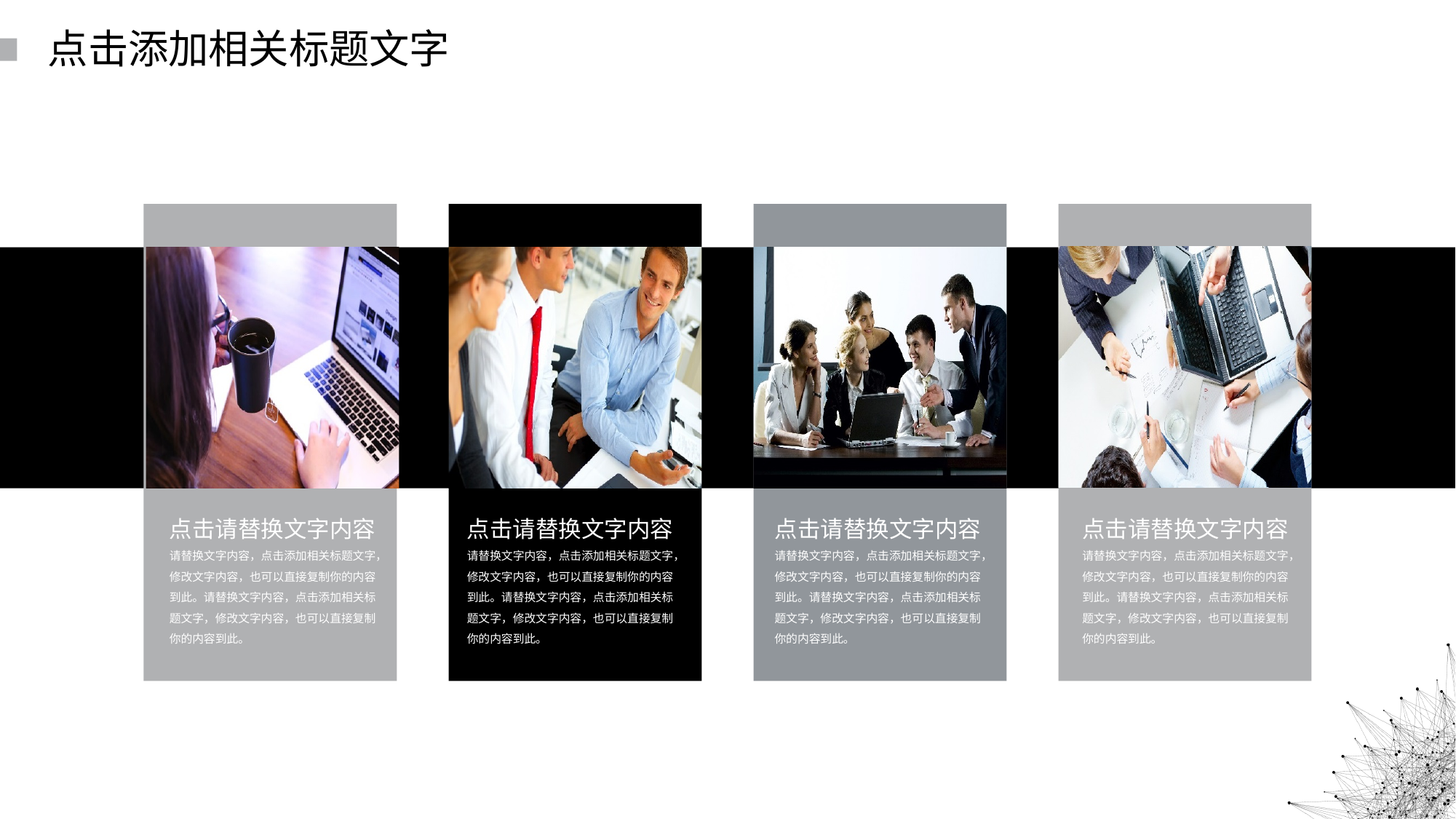

读书派booklist免费出品
禁止任何二次分享、售卖
本人法律专业，请勿以身试法
读书派booklist免费出品
这部分内容不影响PPT播放
尊重原创，请勿以身试法，二次分享或倒卖

点击添加相关标题文字

点击请替换文字内容
请替换文字内容，点击添加相关标题文字，修改文字内容，也可以直接复制你的内容到此。请替换文字内容，点击添加相关标题文字，修改文字内容，也可以直接复制你的内容到此。
点击请替换文字内容
请替换文字内容，点击添加相关标题文字，修改文字内容，也可以直接复制你的内容到此。请替换文字内容，点击添加相关标题文字，修改文字内容，也可以直接复制你的内容到此。
点击请替换文字内容
请替换文字内容，点击添加相关标题文字，修改文字内容，也可以直接复制你的内容到此。请替换文字内容，点击添加相关标题文字，修改文字内容，也可以直接复制你的内容到此。
点击请替换文字内容
请替换文字内容，点击添加相关标题文字，修改文字内容，也可以直接复制你的内容到此。请替换文字内容，点击添加相关标题文字，修改文字内容，也可以直接复制你的内容到此。

读书派booklist免费出品
禁止任何二次分享、售卖
本人法律专业，请勿以身试法
读书派booklist免费出品
这部分内容不影响PPT播放
尊重原创，请勿以身试法，二次分享或倒卖